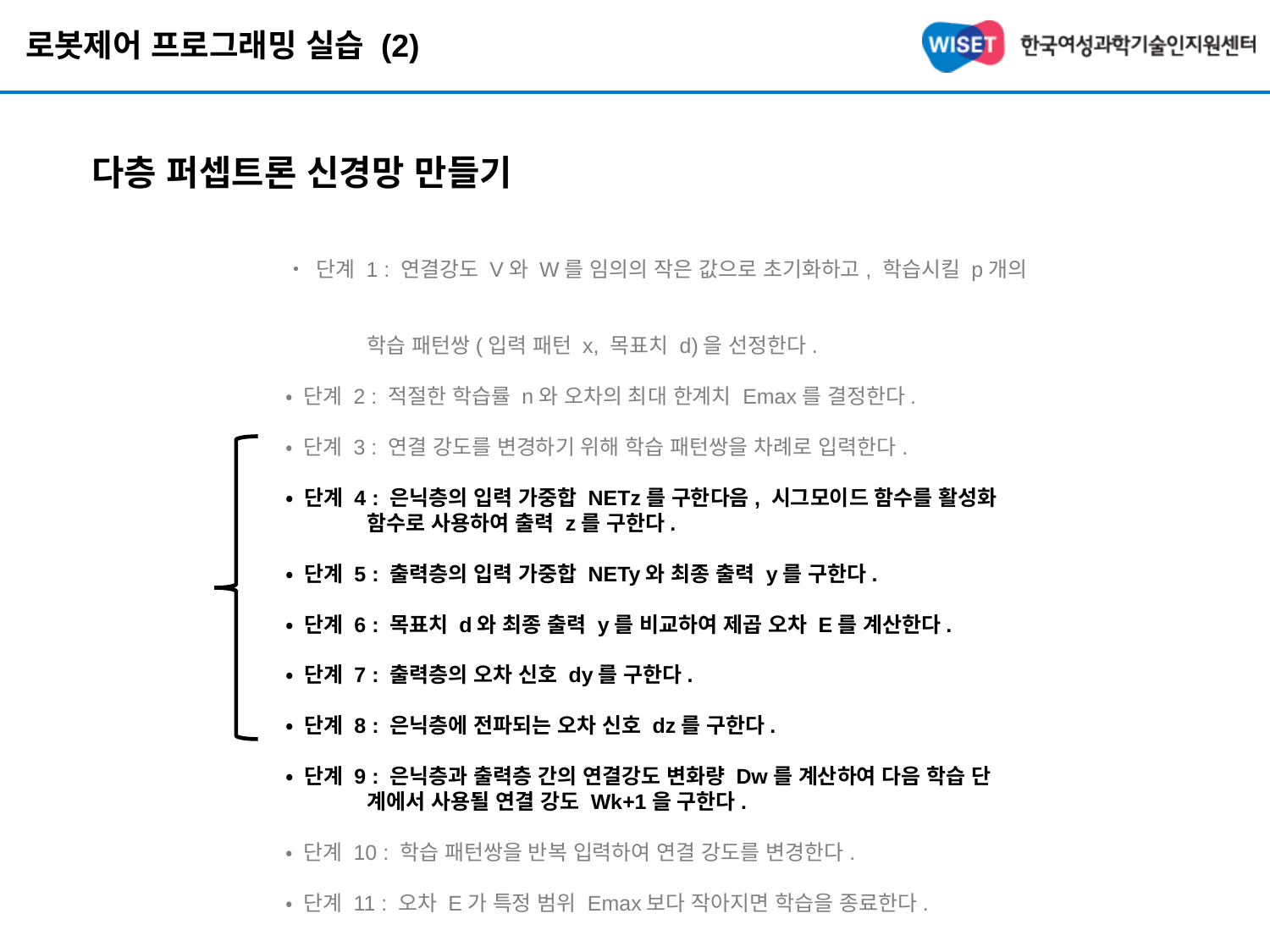

# 로봇제어 프로그래밍 실습 (2)
다층 퍼셉트론 신경망 만들기
• 단계 1 : 연결강도 V와 W를 임의의 작은 값으로 초기화하고, 학습시킬 p개의
             학습 패턴쌍(입력 패턴 x, 목표치 d)을 선정한다.
• 단계 2 : 적절한 학습률 n와 오차의 최대 한계치 Emax를 결정한다.
• 단계 3 : 연결 강도를 변경하기 위해 학습 패턴쌍을 차례로 입력한다.
• 단계 4 : 은닉층의 입력 가중합 NETz를 구한다음, 시그모이드 함수를 활성화
             함수로 사용하여 출력 z를 구한다.
• 단계 5 : 출력층의 입력 가중합 NETy와 최종 출력 y를 구한다.
• 단계 6 : 목표치 d와 최종 출력 y를 비교하여 제곱 오차 E를 계산한다.
• 단계 7 : 출력층의 오차 신호 dy를 구한다.
• 단계 8 : 은닉층에 전파되는 오차 신호 dz를 구한다.
• 단계 9 : 은닉층과 출력층 간의 연결강도 변화량 Dw를 계산하여 다음 학습 단
             계에서 사용될 연결 강도 Wk+1을 구한다.
• 단계 10 : 학습 패턴쌍을 반복 입력하여 연결 강도를 변경한다.
• 단계 11 : 오차 E가 특정 범위 Emax보다 작아지면 학습을 종료한다.